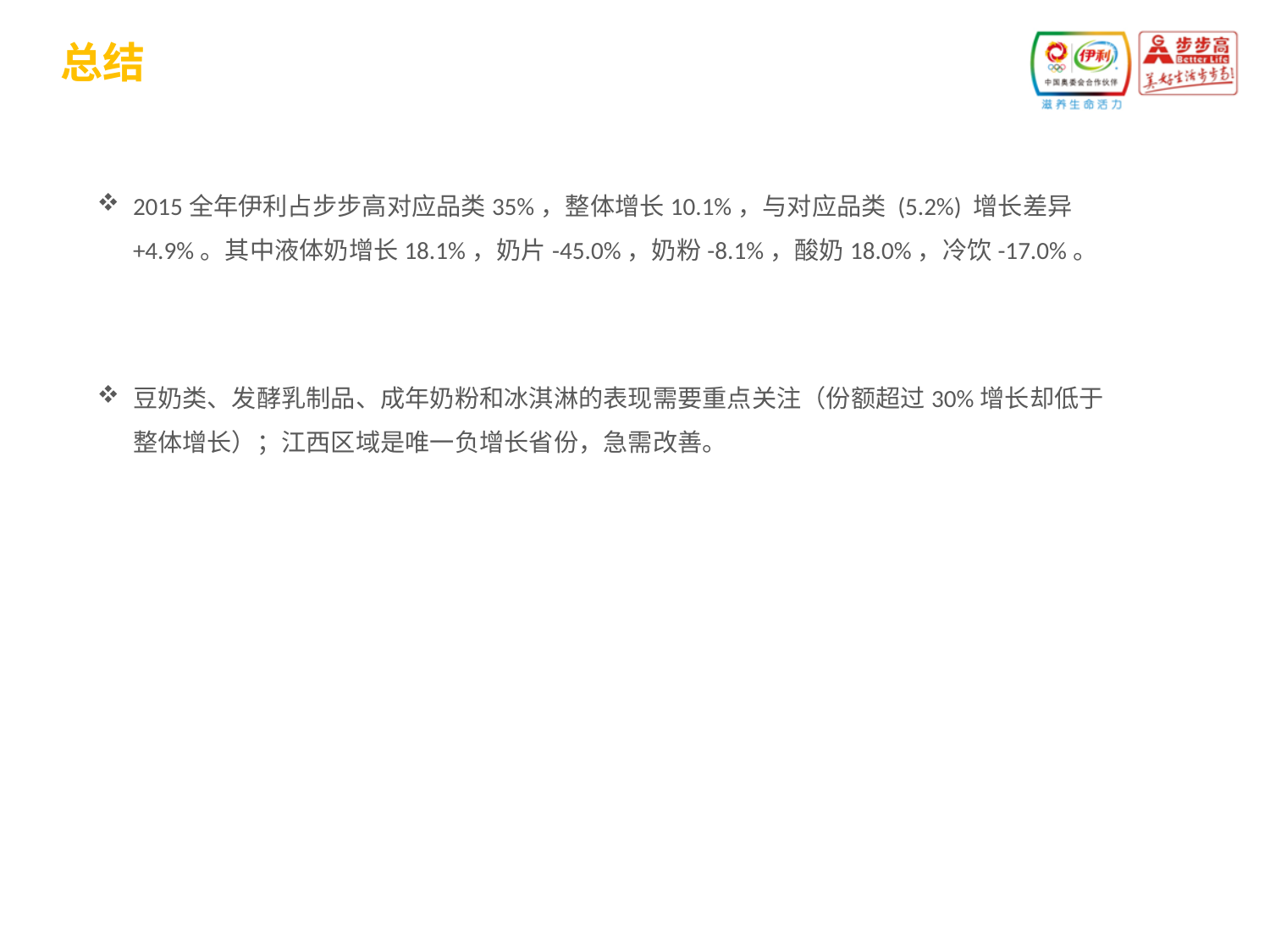

总结
2015全年伊利占步步高对应品类35%，整体增长10.1%，与对应品类 (5.2%) 增长差异+4.9%。其中液体奶增长18.1%，奶片-45.0%，奶粉-8.1%，酸奶18.0%，冷饮-17.0%。

豆奶类、发酵乳制品、成年奶粉和冰淇淋的表现需要重点关注（份额超过30%增长却低于整体增长）；江西区域是唯一负增长省份，急需改善。